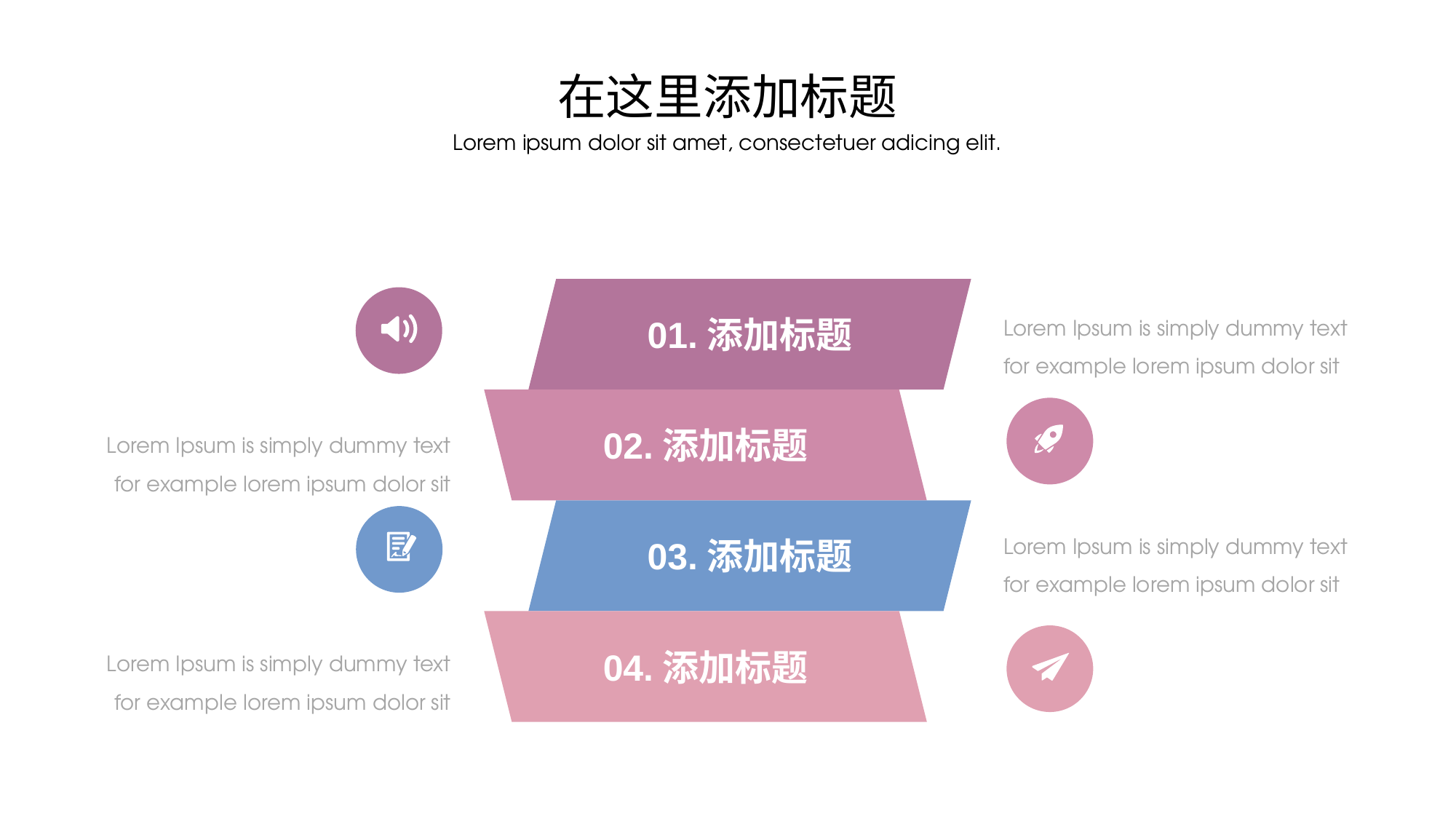

在这里添加标题
Lorem ipsum dolor sit amet, consectetuer adicing elit.

Lorem Ipsum is simply dummy text for example lorem ipsum dolor sit
01.添加标题

Lorem Ipsum is simply dummy text for example lorem ipsum dolor sit
02.添加标题

Lorem Ipsum is simply dummy text for example lorem ipsum dolor sit
03.添加标题

Lorem Ipsum is simply dummy text for example lorem ipsum dolor sit
04.添加标题